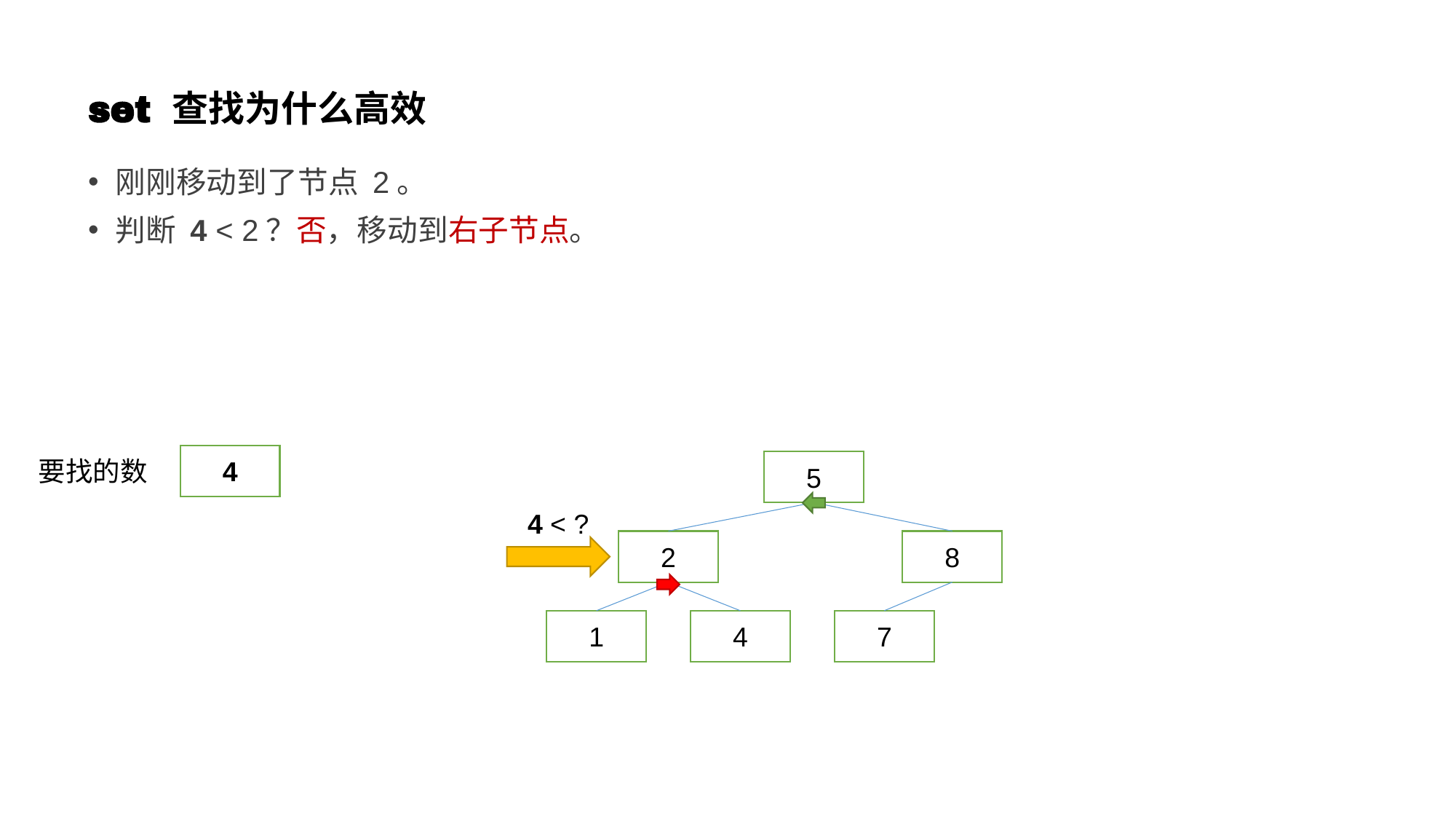

# set 查找为什么高效
刚刚移动到了节点 2。
判断 4 < 2？否，移动到右子节点。

4
要找的数
5

4 < ?

2
8

1
4
7